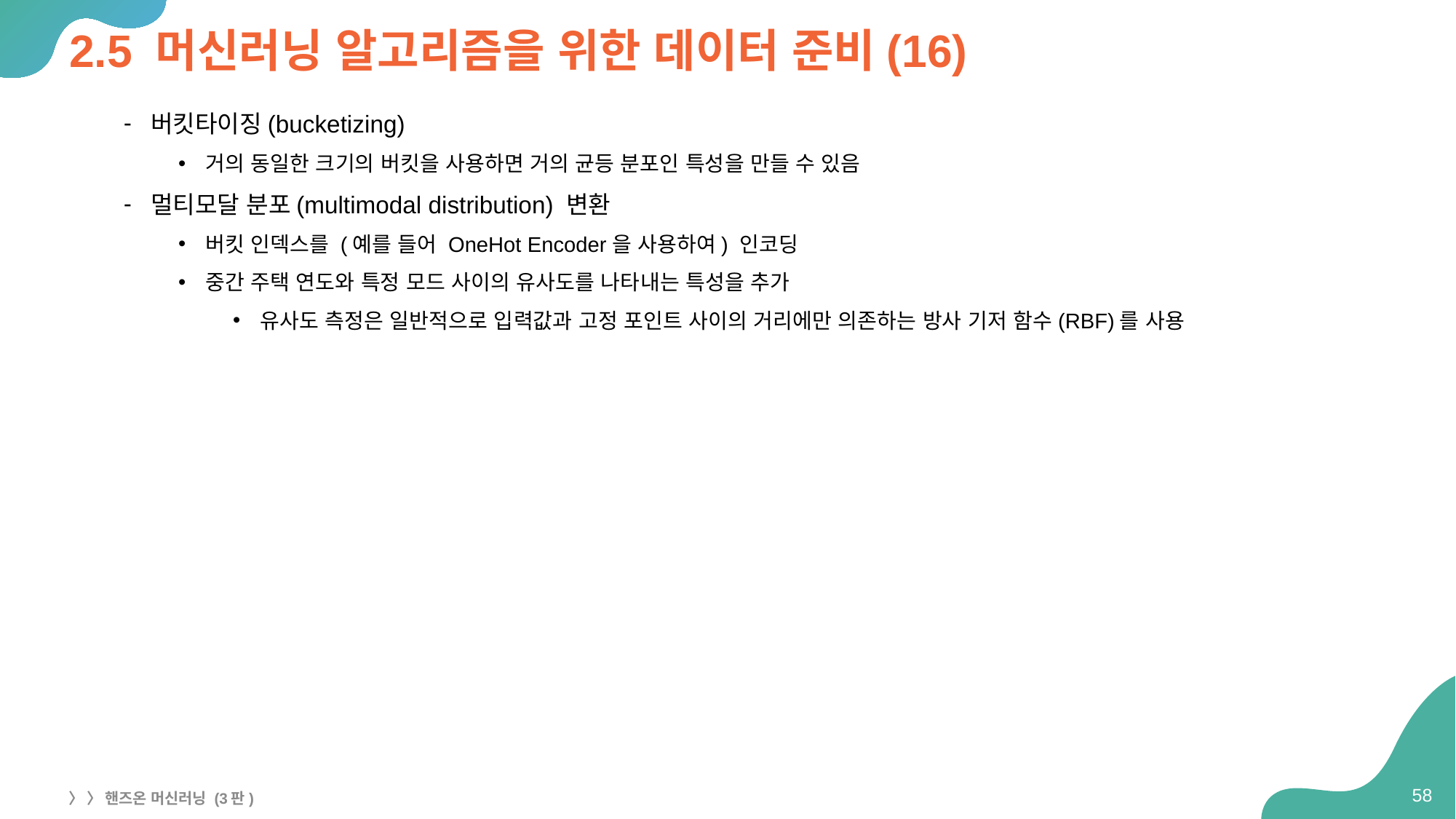

# 2.5 머신러닝 알고리즘을 위한 데이터 준비(16)
버킷타이징(bucketizing)
거의 동일한 크기의 버킷을 사용하면 거의 균등 분포인 특성을 만들 수 있음
멀티모달 분포(multimodal distribution) 변환
버킷 인덱스를 (예를 들어 OneHot Encoder을 사용하여) 인코딩
중간 주택 연도와 특정 모드 사이의 유사도를 나타내는 특성을 추가
유사도 측정은 일반적으로 입력값과 고정 포인트 사이의 거리에만 의존하는 방사 기저 함수(RBF)를 사용
58
〉 〉 핸즈온 머신러닝 (3판)